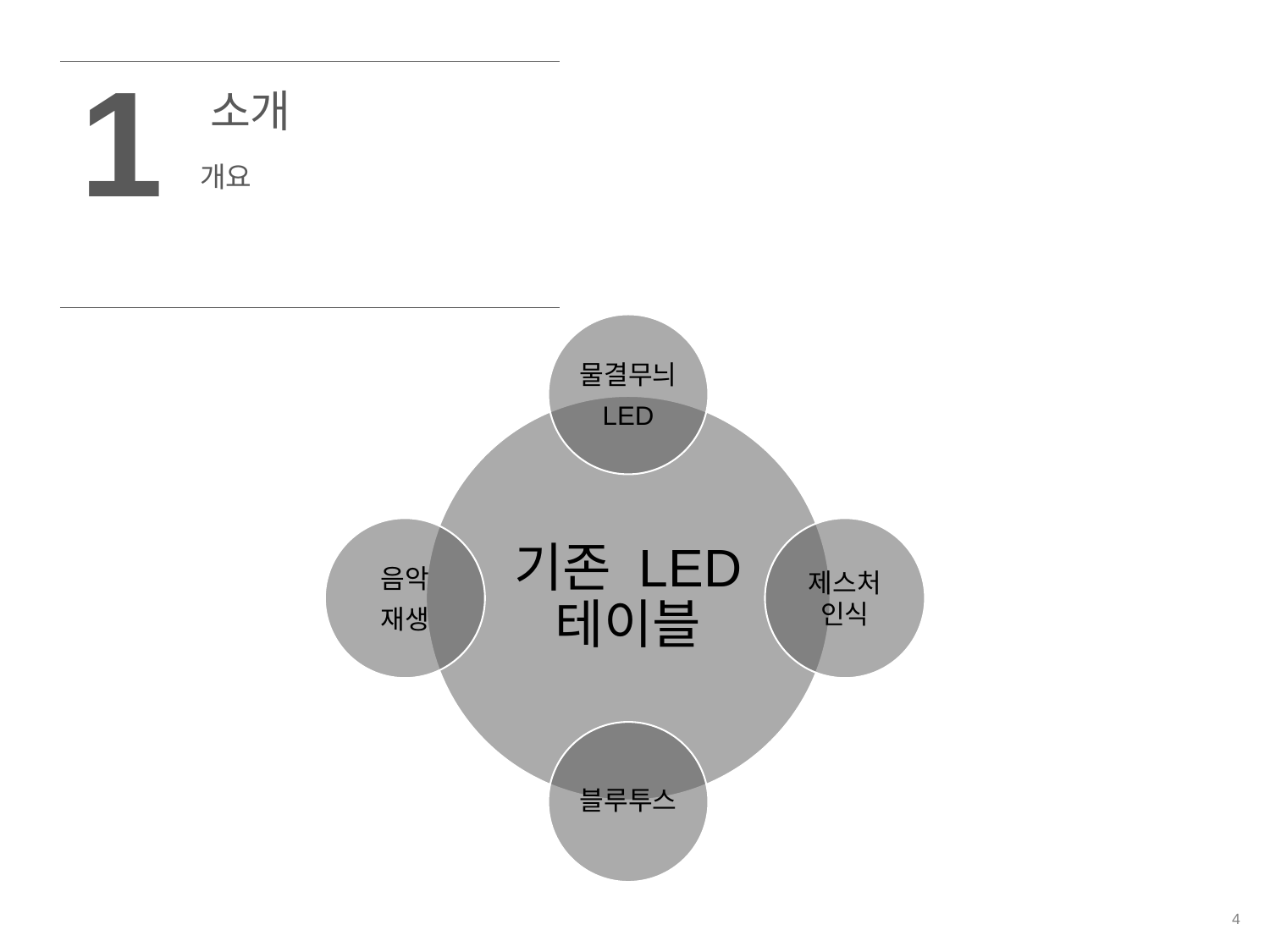

| 1 | 소개 |
| --- | --- |
|  | 개요 |
기존 LED 테이블
물결무늬
LED
제스처 인식
블루투스
음악
재생